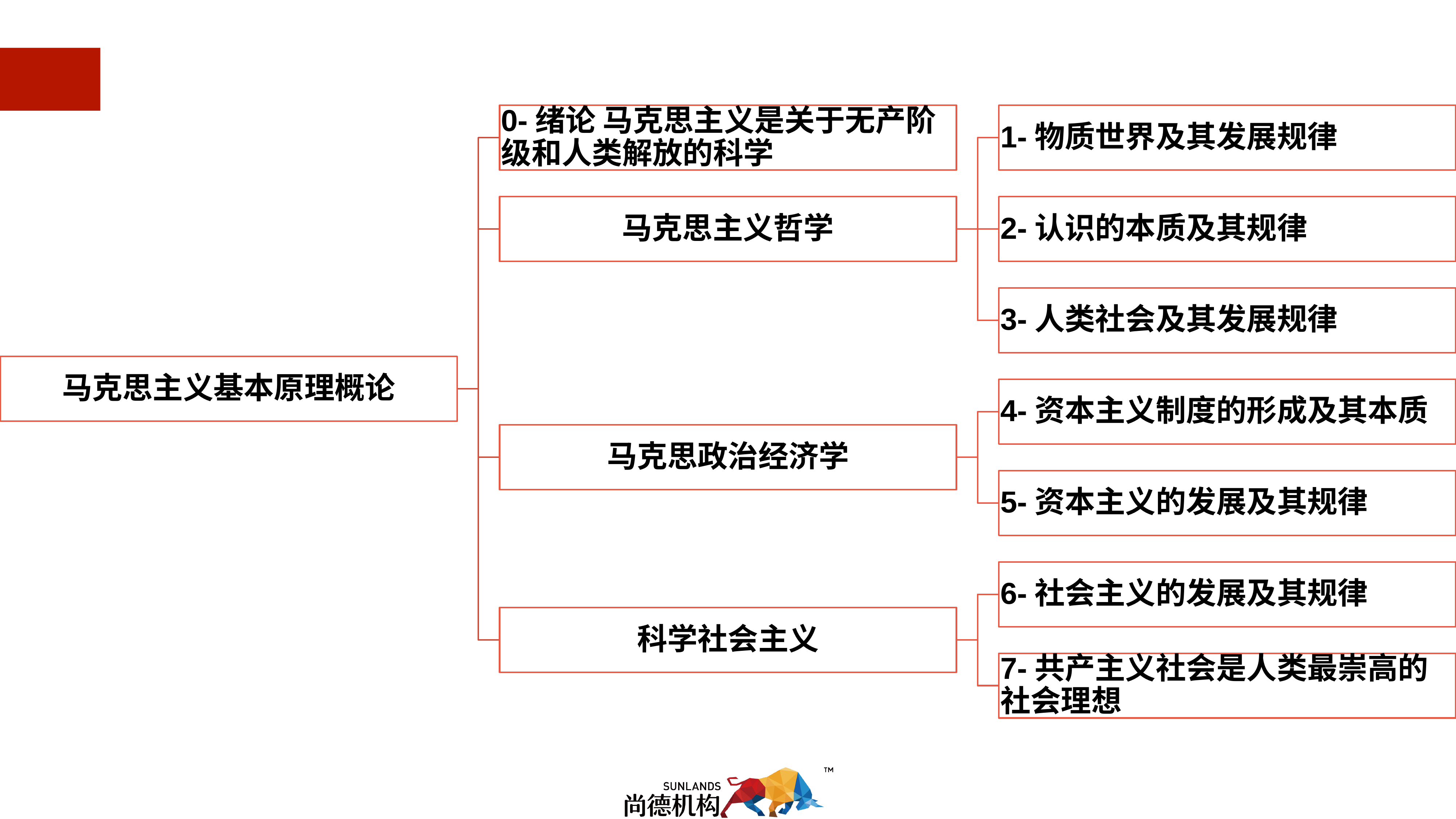

马克思主义基本原理概论
0-绪论 马克思主义是关于无产阶级和人类解放的科学
马克思主义哲学
1-物质世界及其发展规律
2-认识的本质及其规律
3-人类社会及其发展规律
马克思政治经济学
4-资本主义制度的形成及其本质
5-资本主义的发展及其规律
科学社会主义
6-社会主义的发展及其规律
7-共产主义社会是人类最崇高的社会理想
13